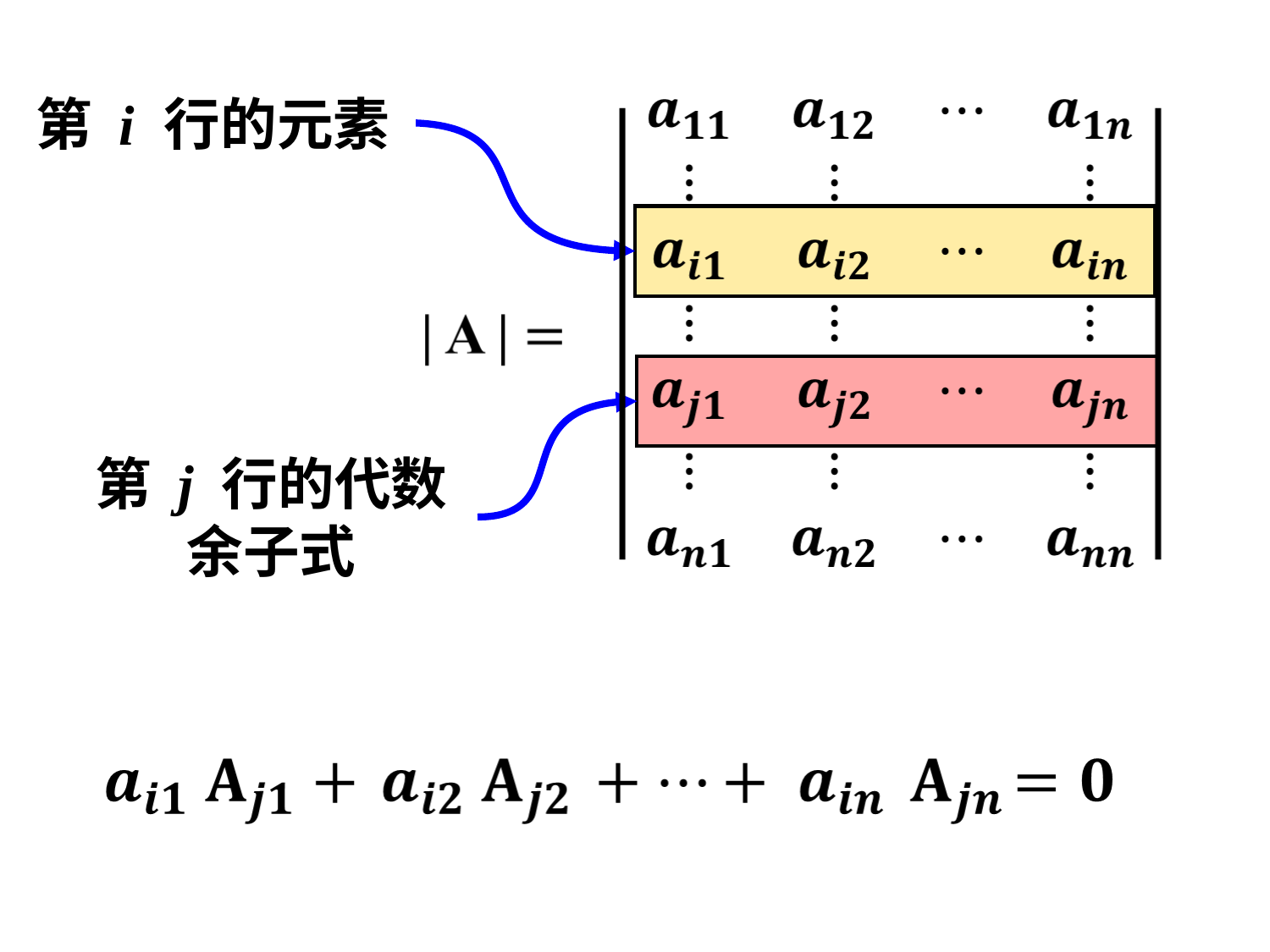

第 i 行的元素

第 j 行的代数
余子式